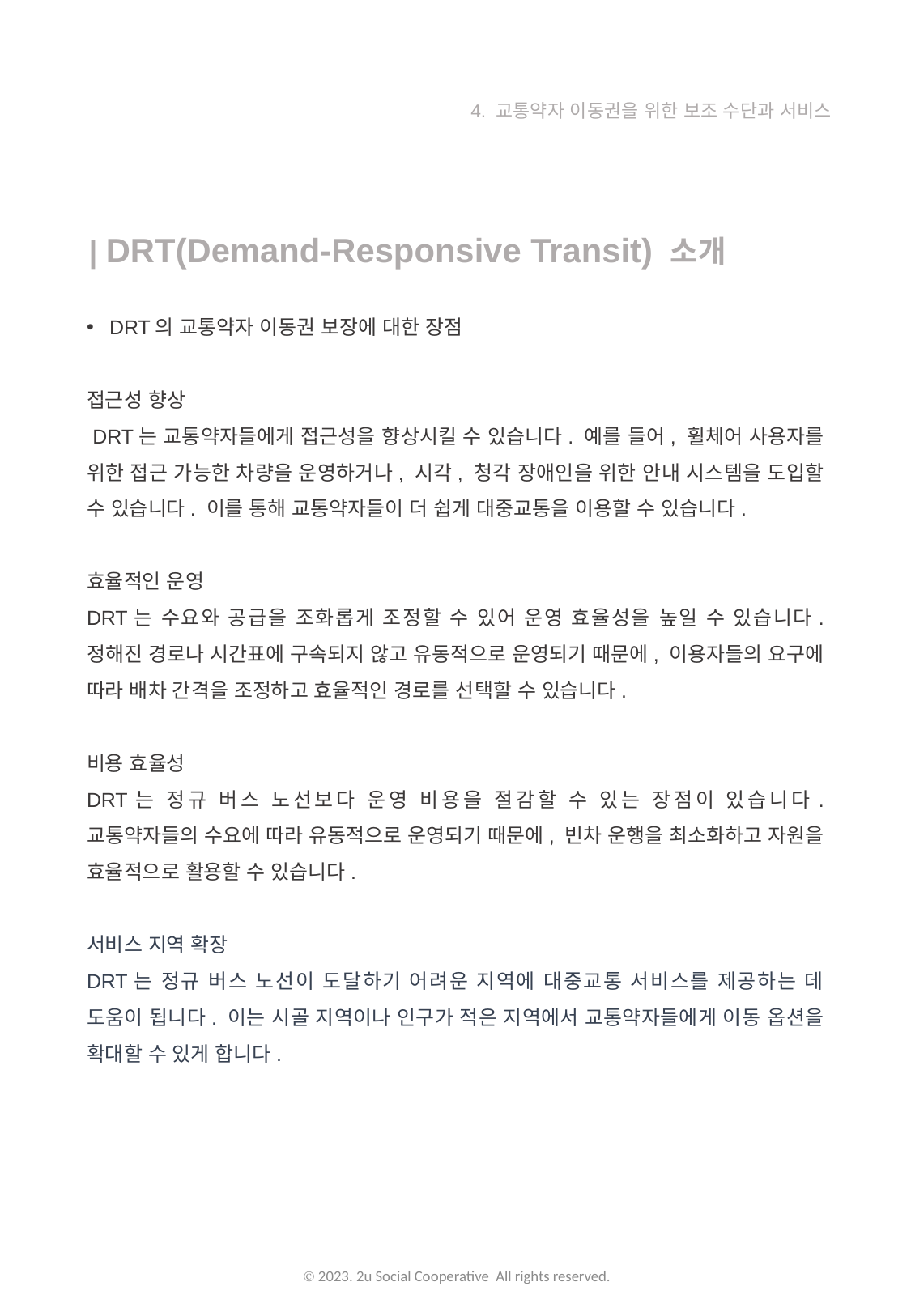

4. 교통약자 이동권을 위한 보조 수단과 서비스
| DRT(Demand-Responsive Transit) 소개
DRT의 교통약자 이동권 보장에 대한 장점

접근성 향상
 DRT는 교통약자들에게 접근성을 향상시킬 수 있습니다. 예를 들어, 휠체어 사용자를 위한 접근 가능한 차량을 운영하거나, 시각, 청각 장애인을 위한 안내 시스템을 도입할 수 있습니다. 이를 통해 교통약자들이 더 쉽게 대중교통을 이용할 수 있습니다.

효율적인 운영
DRT는 수요와 공급을 조화롭게 조정할 수 있어 운영 효율성을 높일 수 있습니다. 정해진 경로나 시간표에 구속되지 않고 유동적으로 운영되기 때문에, 이용자들의 요구에 따라 배차 간격을 조정하고 효율적인 경로를 선택할 수 있습니다.

비용 효율성
DRT는 정규 버스 노선보다 운영 비용을 절감할 수 있는 장점이 있습니다. 교통약자들의 수요에 따라 유동적으로 운영되기 때문에, 빈차 운행을 최소화하고 자원을 효율적으로 활용할 수 있습니다.

서비스 지역 확장
DRT는 정규 버스 노선이 도달하기 어려운 지역에 대중교통 서비스를 제공하는 데 도움이 됩니다. 이는 시골 지역이나 인구가 적은 지역에서 교통약자들에게 이동 옵션을 확대할 수 있게 합니다.
Ⓒ 2023. 2u Social Cooperative  All rights reserved.